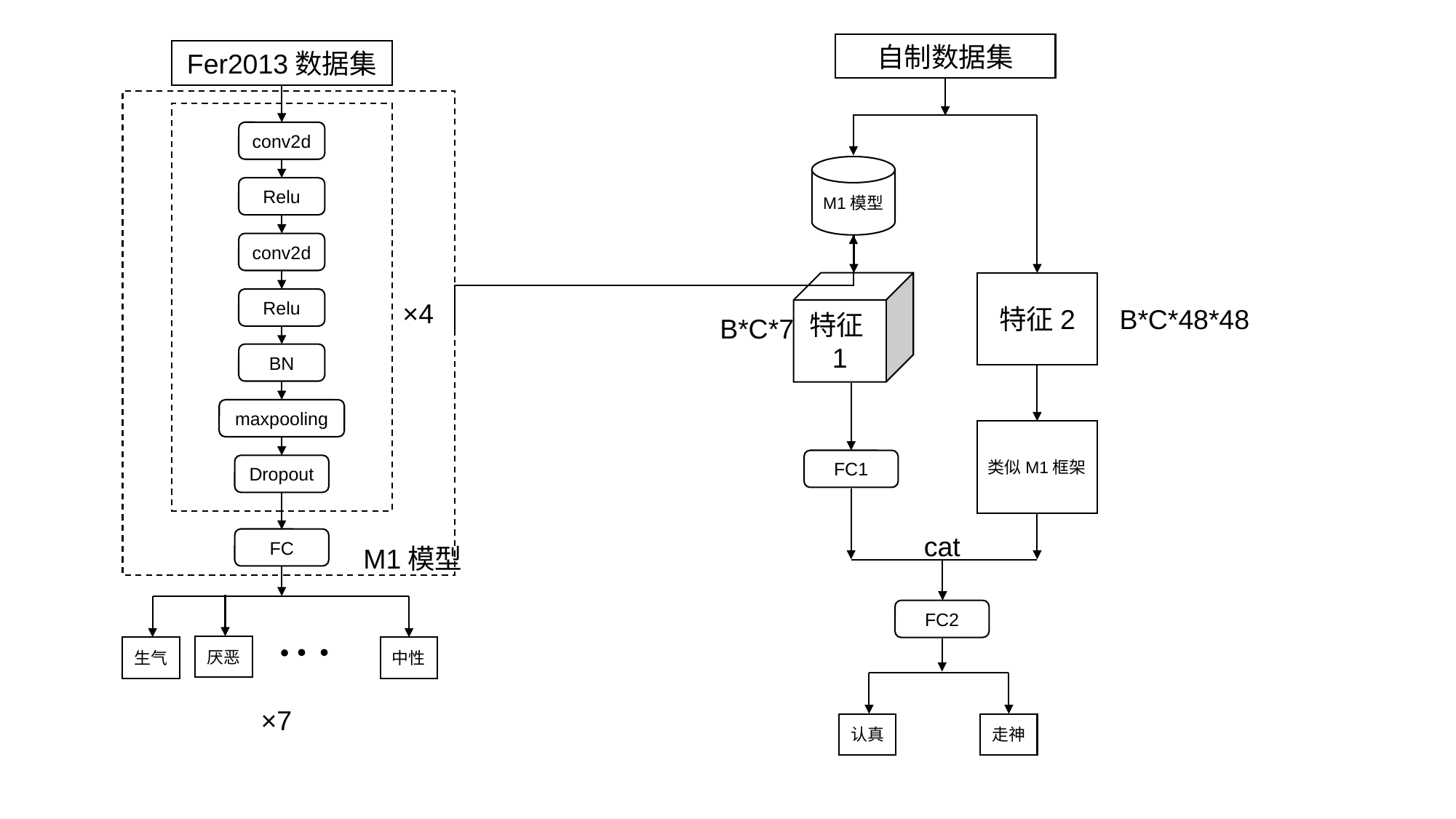

自制数据集
Fer2013数据集

conv2d
M1模型
Relu
conv2d
特征1
特征2
Relu
×4
B*C*48*48
B*C*7
BN
maxpooling
类似M1框架
FC1
Dropout
cat
FC
M1模型
FC2
厌恶
生气
中性

×7
认真
走神